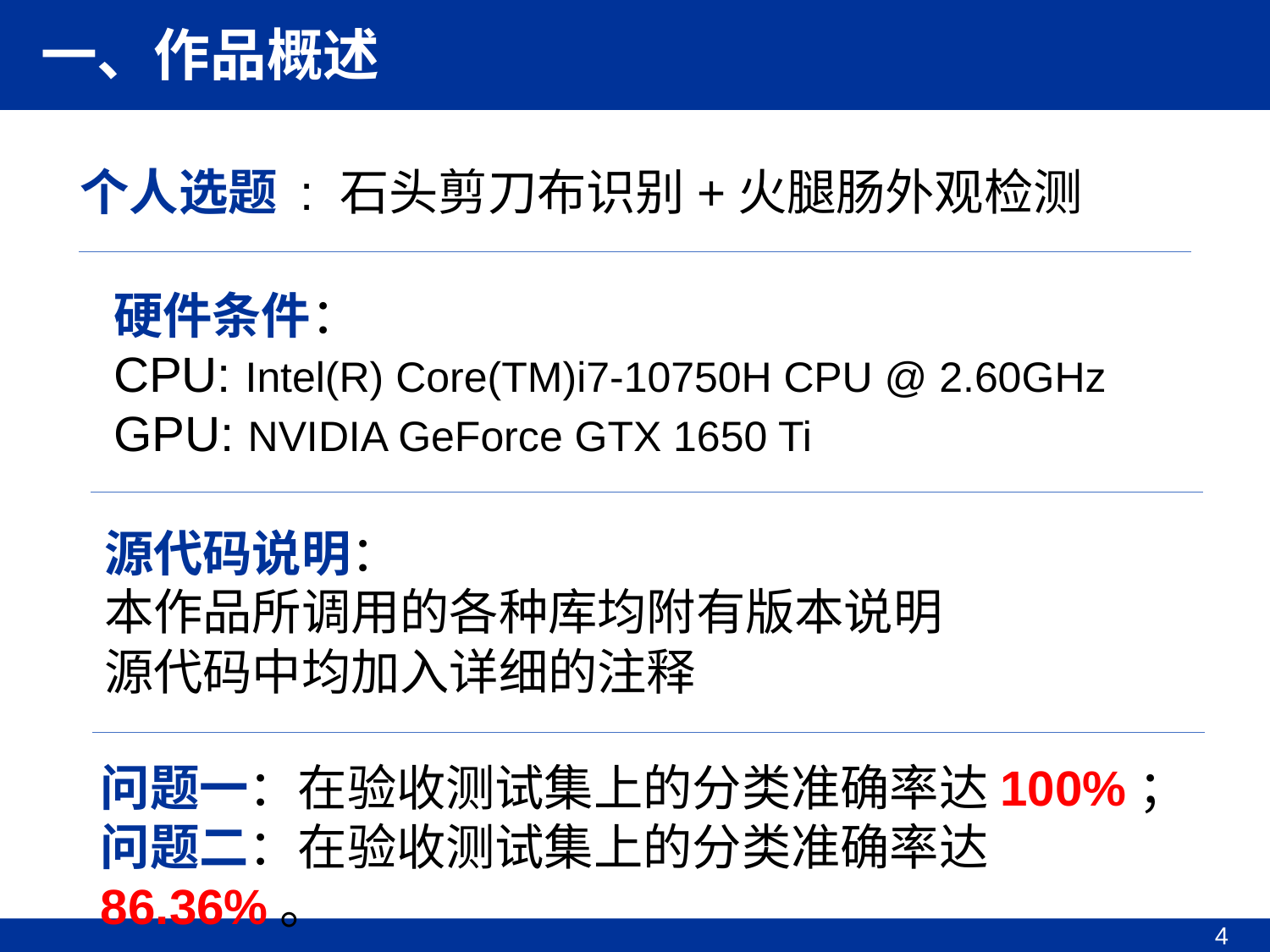

一、作品概述
个人选题 : 石头剪刀布识别+火腿肠外观检测
硬件条件：
CPU: Intel(R) Core(TM)i7-10750H CPU @ 2.60GHz
GPU: NVIDIA GeForce GTX 1650 Ti
源代码说明：
本作品所调用的各种库均附有版本说明
源代码中均加入详细的注释
问题一：在验收测试集上的分类准确率达100%；
问题二：在验收测试集上的分类准确率达86.36%。
4